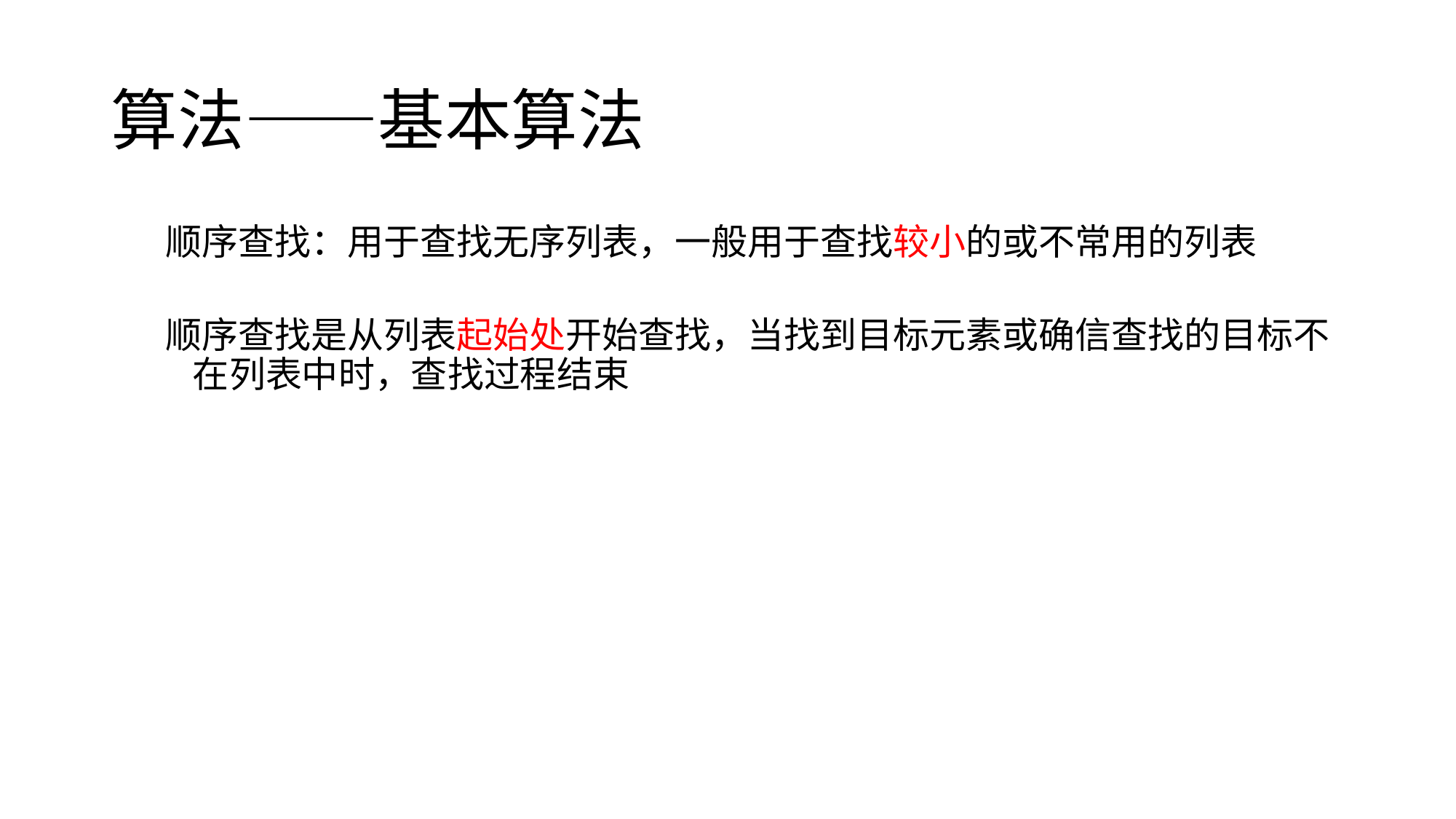

# 算法——基本算法
顺序查找：用于查找无序列表，一般用于查找较小的或不常用的列表

顺序查找是从列表起始处开始查找，当找到目标元素或确信查找的目标不在列表中时，查找过程结束